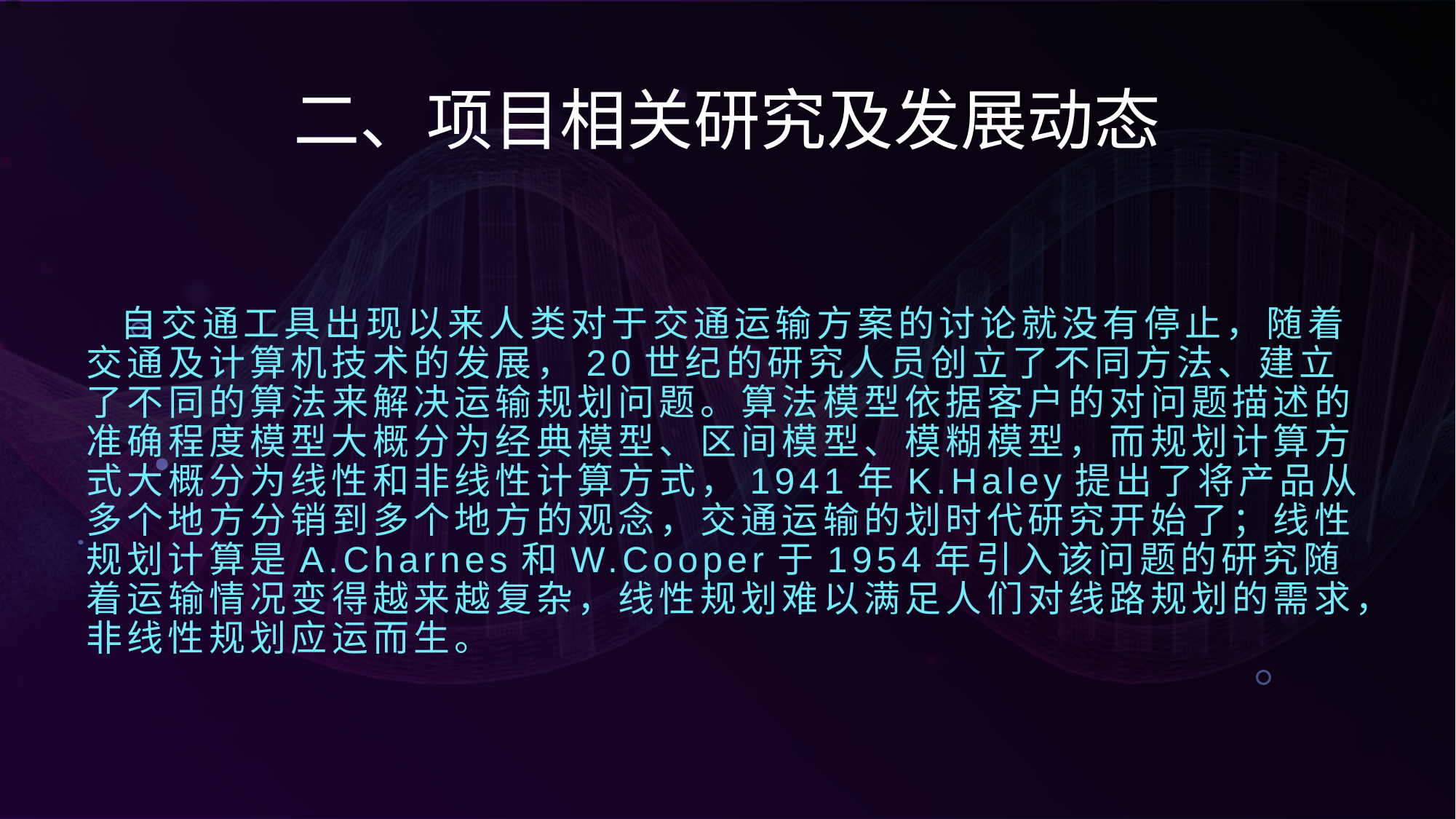

# 二、项目相关研究及发展动态

  自交通工具出现以来人类对于交通运输方案的讨论就没有停止，随着交通及计算机技术的发展，20世纪的研究人员创立了不同方法、建立了不同的算法来解决运输规划问题。算法模型依据客户的对问题描述的准确程度模型大概分为经典模型、区间模型、模糊模型，而规划计算方式大概分为线性和非线性计算方式，1941年K.Haley提出了将产品从多个地方分销到多个地方的观念，交通运输的划时代研究开始了；线性规划计算是A.Charnes和W.Cooper于1954年引入该问题的研究随着运输情况变得越来越复杂，线性规划难以满足人们对线路规划的需求，非线性规划应运而生。